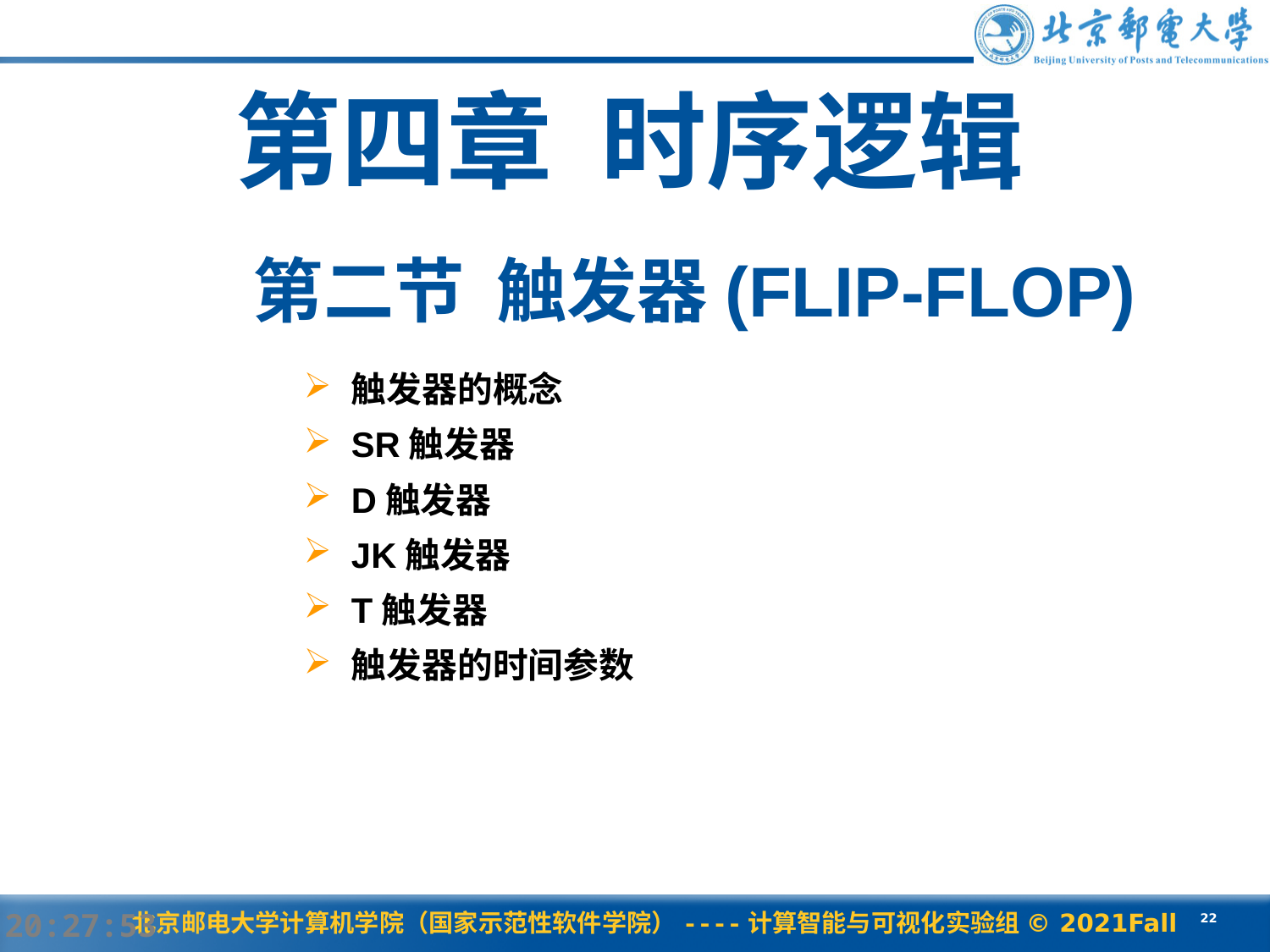

第四章  时序逻辑
# 第二节  触发器(Flip-Flop)
触发器的概念
SR触发器
D触发器
JK触发器
T触发器
触发器的时间参数